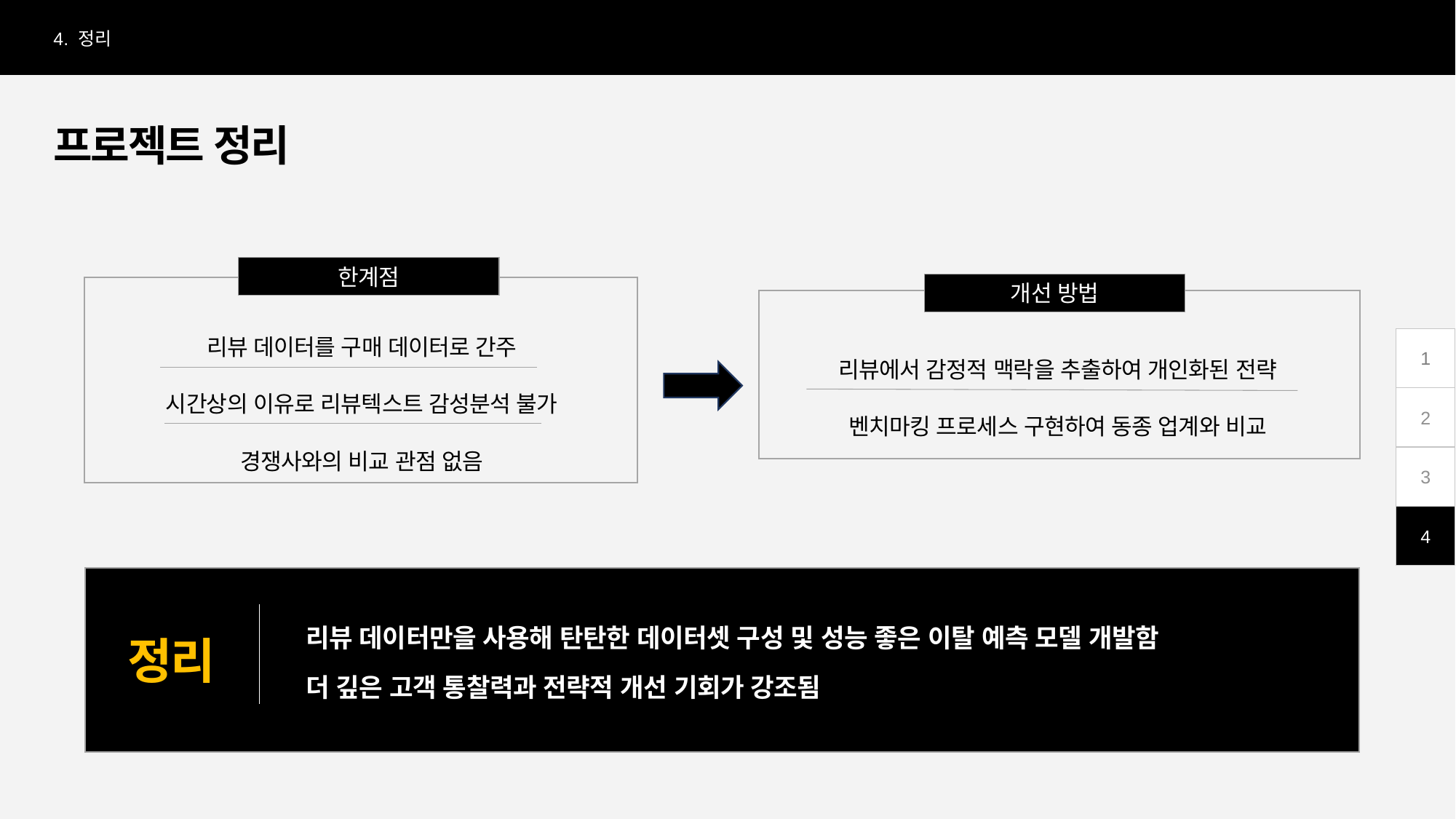

4. 정리
프로젝트 정리
한계점
개선 방법

리뷰 데이터를 구매 데이터로 간주
시간상의 이유로 리뷰텍스트 감성분석 불가
경쟁사와의 비교 관점 없음
리뷰에서 감정적 맥락을 추출하여 개인화된 전략
벤치마킹 프로세스 구현하여 동종 업계와 비교
1

2
3
4

리뷰 데이터만을 사용해 탄탄한 데이터셋 구성 및 성능 좋은 이탈 예측 모델 개발함
더 깊은 고객 통찰력과 전략적 개선 기회가 강조됨
정리